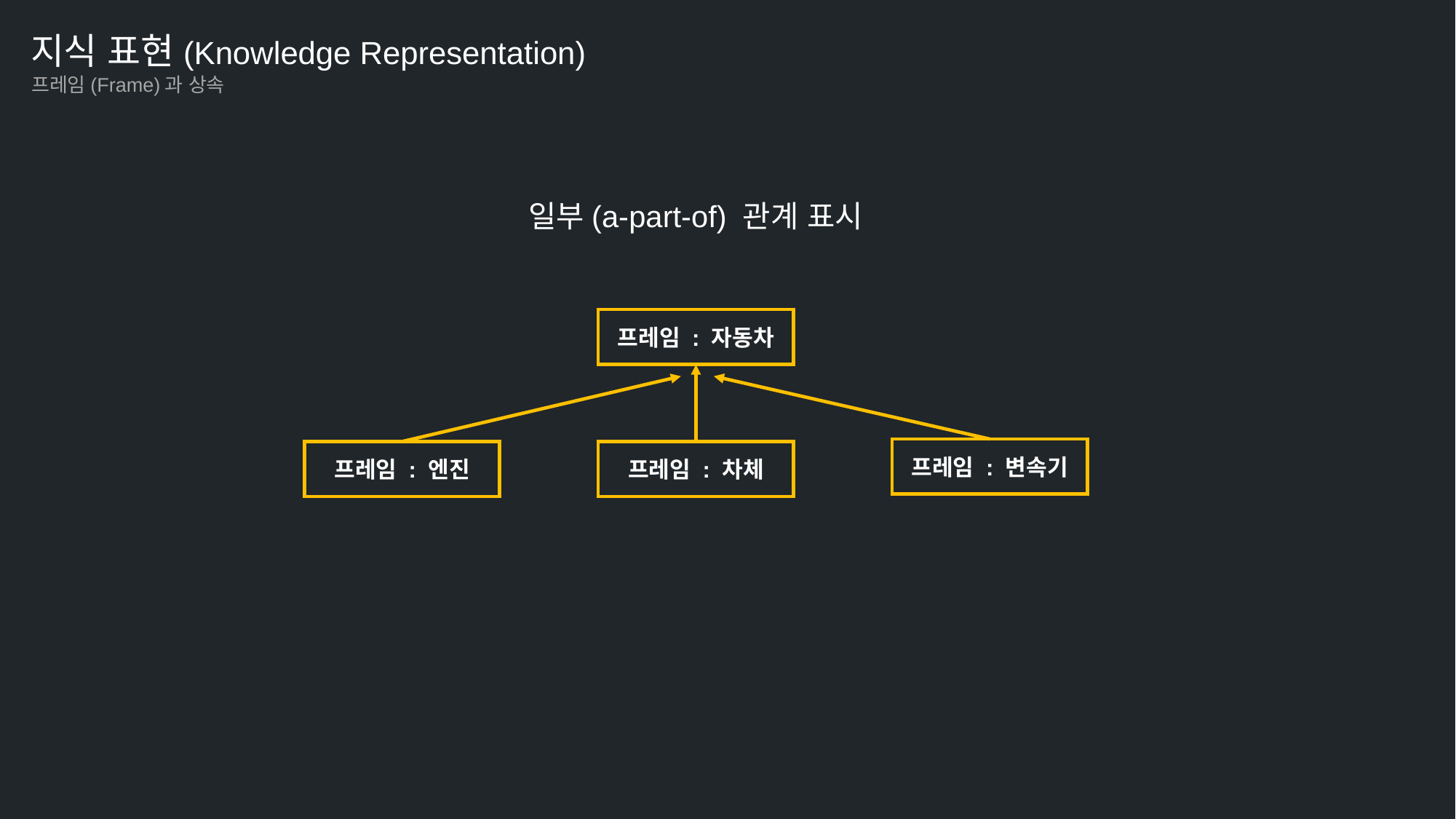

지식 표현(Knowledge Representation)
프레임(Frame)과 상속
일부(a-part-of) 관계 표시
프레임 : 자동차
프레임 : 변속기
프레임 : 차체
프레임 : 엔진